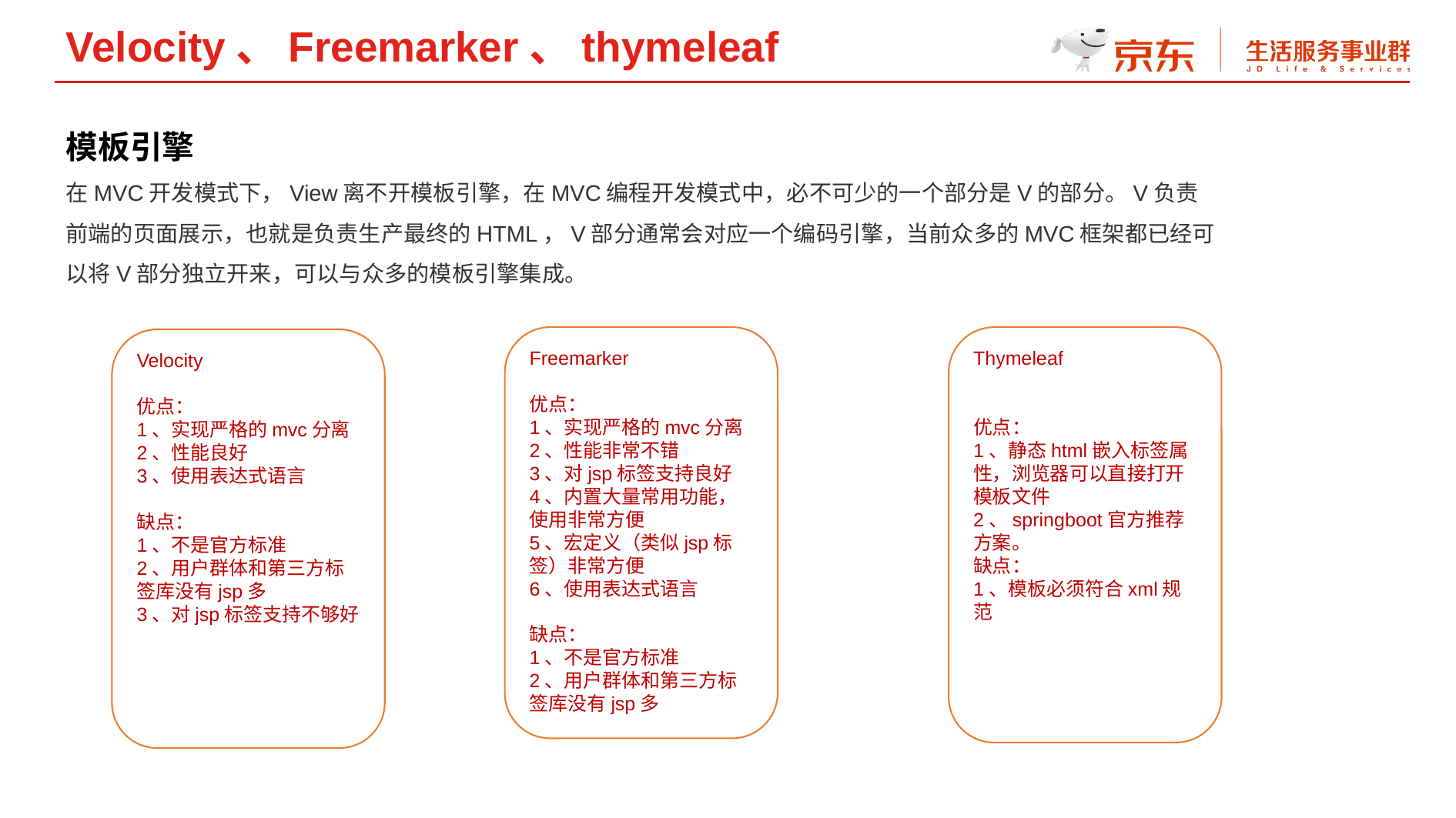

Velocity、Freemarker、thymeleaf
模板引擎
在MVC开发模式下，View离不开模板引擎，在MVC编程开发模式中，必不可少的一个部分是V的部分。V负责前端的页面展示，也就是负责生产最终的HTML，V部分通常会对应一个编码引擎，当前众多的MVC框架都已经可以将V部分独立开来，可以与众多的模板引擎集成。
Freemarker

优点：
1、实现严格的mvc分离
2、性能非常不错
3、对jsp标签支持良好
4、内置大量常用功能，使用非常方便
5、宏定义（类似jsp标签）非常方便
6、使用表达式语言

缺点：
1、不是官方标准
2、用户群体和第三方标签库没有jsp多
Thymeleaf

优点：
1、静态html嵌入标签属性，浏览器可以直接打开模板文件
2、springboot官方推荐方案。
缺点：
1、模板必须符合xml规范
Velocity

优点：
1、实现严格的mvc分离
2、性能良好
3、使用表达式语言

缺点：
1、不是官方标准
2、用户群体和第三方标签库没有jsp多
3、对jsp标签支持不够好